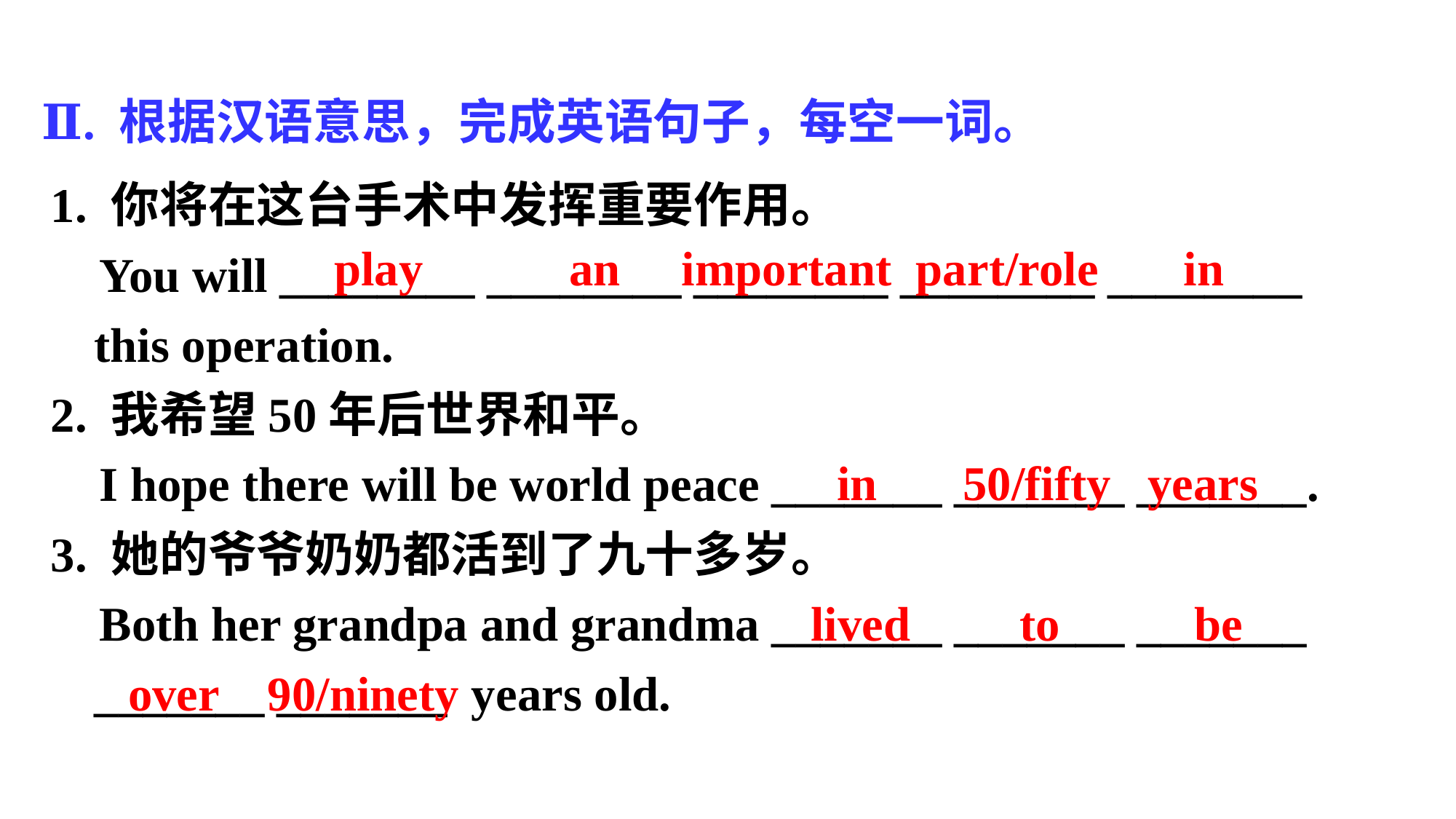

Ⅱ. 根据汉语意思，完成英语句子，每空一词。
1. 你将在这台手术中发挥重要作用。
    You will ________ ________ ________ ________ ________ this operation.
2. 我希望50年后世界和平。
    I hope there will be world peace _______ _______ _______.
3. 她的爷爷奶奶都活到了九十多岁。
    Both her grandpa and grandma _______ _______ _______ _______ _______  years old.
play            an     important  part/role       in
in       50/fifty   years
                                                        lived         to           be
over    90/ninety